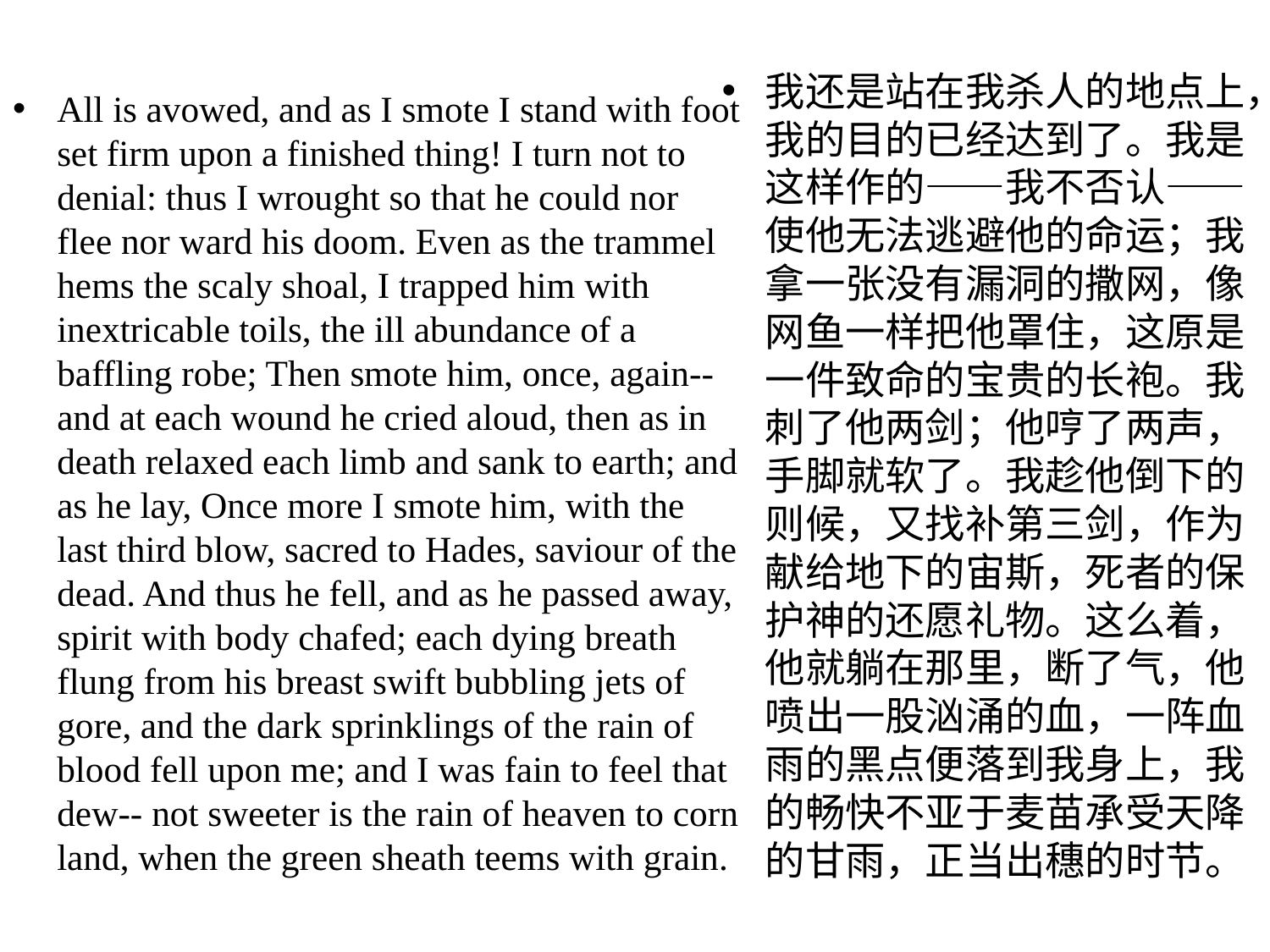

我还是站在我杀人的地点上，我的目的已经达到了。我是这样作的——我不否认——使他无法逃避他的命运；我拿一张没有漏洞的撒网，像网鱼一样把他罩住，这原是一件致命的宝贵的长袍。我刺了他两剑；他哼了两声，手脚就软了。我趁他倒下的则候，又找补第三剑，作为献给地下的宙斯，死者的保护神的还愿礼物。这么着，他就躺在那里，断了气，他喷出一股汹涌的血，一阵血雨的黑点便落到我身上，我的畅快不亚于麦苗承受天降的甘雨，正当出穗的时节。
All is avowed, and as I smote I stand with foot set firm upon a finished thing! I turn not to denial: thus I wrought so that he could nor flee nor ward his doom. Even as the trammel hems the scaly shoal, I trapped him with inextricable toils, the ill abundance of a baffling robe; Then smote him, once, again--and at each wound he cried aloud, then as in death relaxed each limb and sank to earth; and as he lay, Once more I smote him, with the last third blow, sacred to Hades, saviour of the dead. And thus he fell, and as he passed away, spirit with body chafed; each dying breath flung from his breast swift bubbling jets of gore, and the dark sprinklings of the rain of blood fell upon me; and I was fain to feel that dew-- not sweeter is the rain of heaven to corn land, when the green sheath teems with grain.